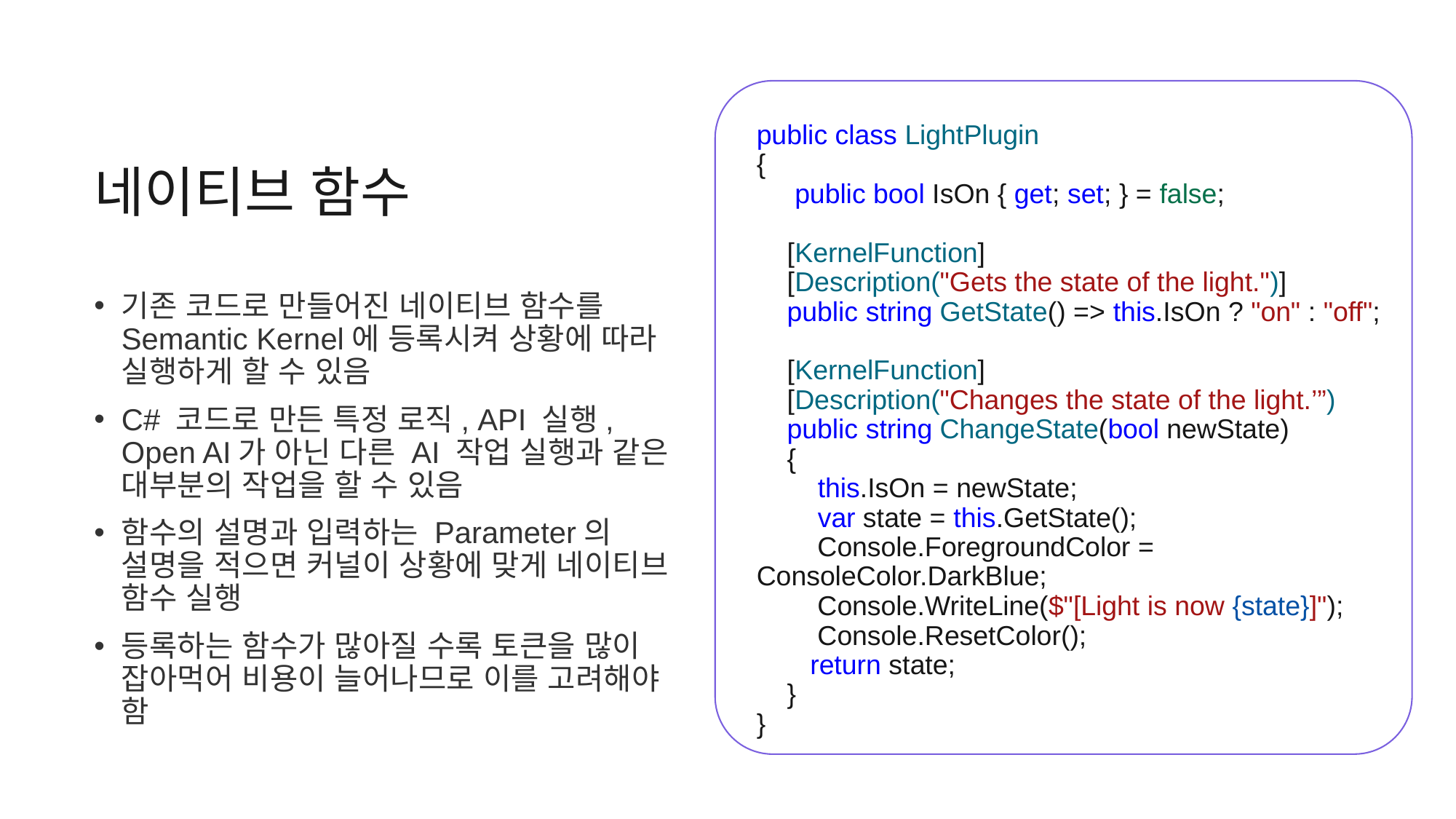

네이티브 함수
public class LightPlugin
{
     public bool IsOn { get; set; } = false;
    [KernelFunction]
    [Description("Gets the state of the light.")]
    public string GetState() => this.IsOn ? "on" : "off";
    [KernelFunction]
    [Description("Changes the state of the light.’”)
    public string ChangeState(bool newState)
    {
        this.IsOn = newState;
        var state = this.GetState();
        Console.ForegroundColor = ConsoleColor.DarkBlue;
        Console.WriteLine($"[Light is now {state}]");
        Console.ResetColor();
       return state;
    }
}
기존 코드로 만들어진 네이티브 함수를 Semantic Kernel에 등록시켜 상황에 따라 실행하게 할 수 있음
C# 코드로 만든 특정 로직, API 실행, Open AI가 아닌 다른 AI 작업 실행과 같은 대부분의 작업을 할 수 있음
함수의 설명과 입력하는 Parameter의 설명을 적으면 커널이 상황에 맞게 네이티브 함수 실행
등록하는 함수가 많아질 수록 토큰을 많이 잡아먹어 비용이 늘어나므로 이를 고려해야 함